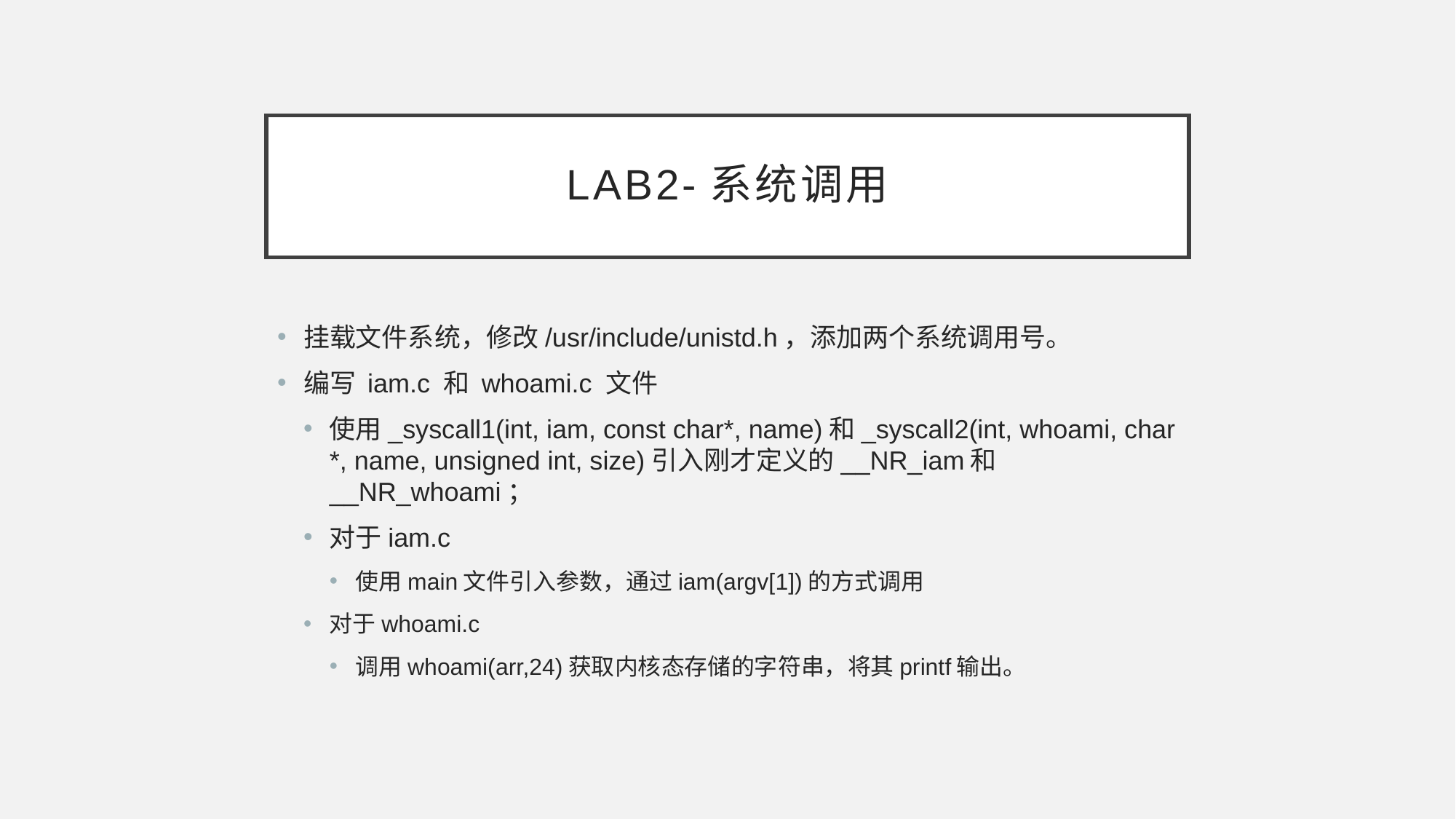

# Lab2-系统调用
挂载文件系统，修改/usr/include/unistd.h，添加两个系统调用号。
编写 iam.c 和 whoami.c 文件
使用_syscall1(int, iam, const char*, name)和_syscall2(int, whoami, char *, name, unsigned int, size)引入刚才定义的__NR_iam和__NR_whoami；
对于iam.c
使用main文件引入参数，通过iam(argv[1])的方式调用
对于whoami.c
调用whoami(arr,24)获取内核态存储的字符串，将其printf输出。